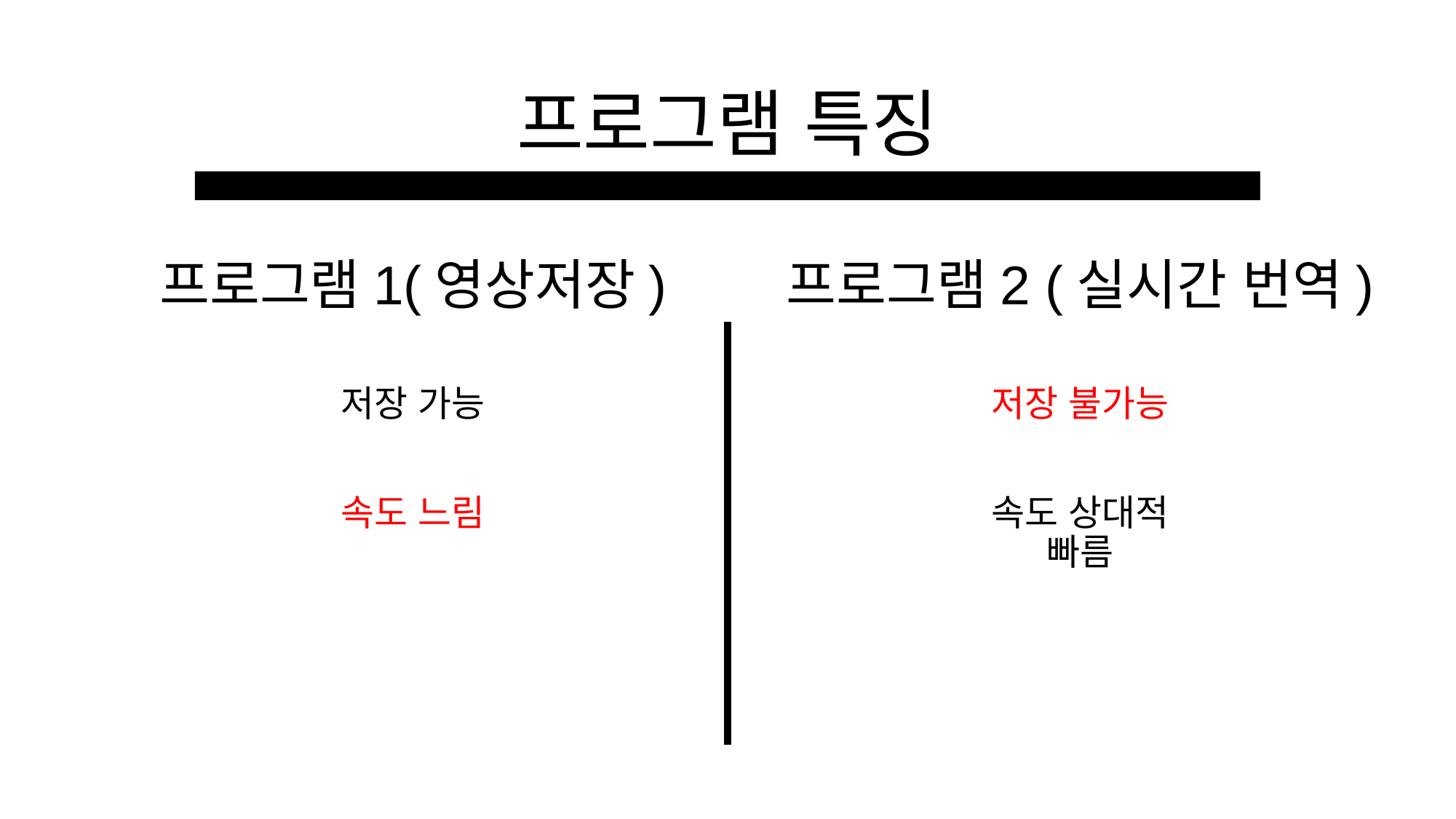

프로그램 특징

프로그램1(영상저장)
프로그램2 (실시간 번역)
저장 가능

속도 느림

저장 불가능

속도 상대적 빠름